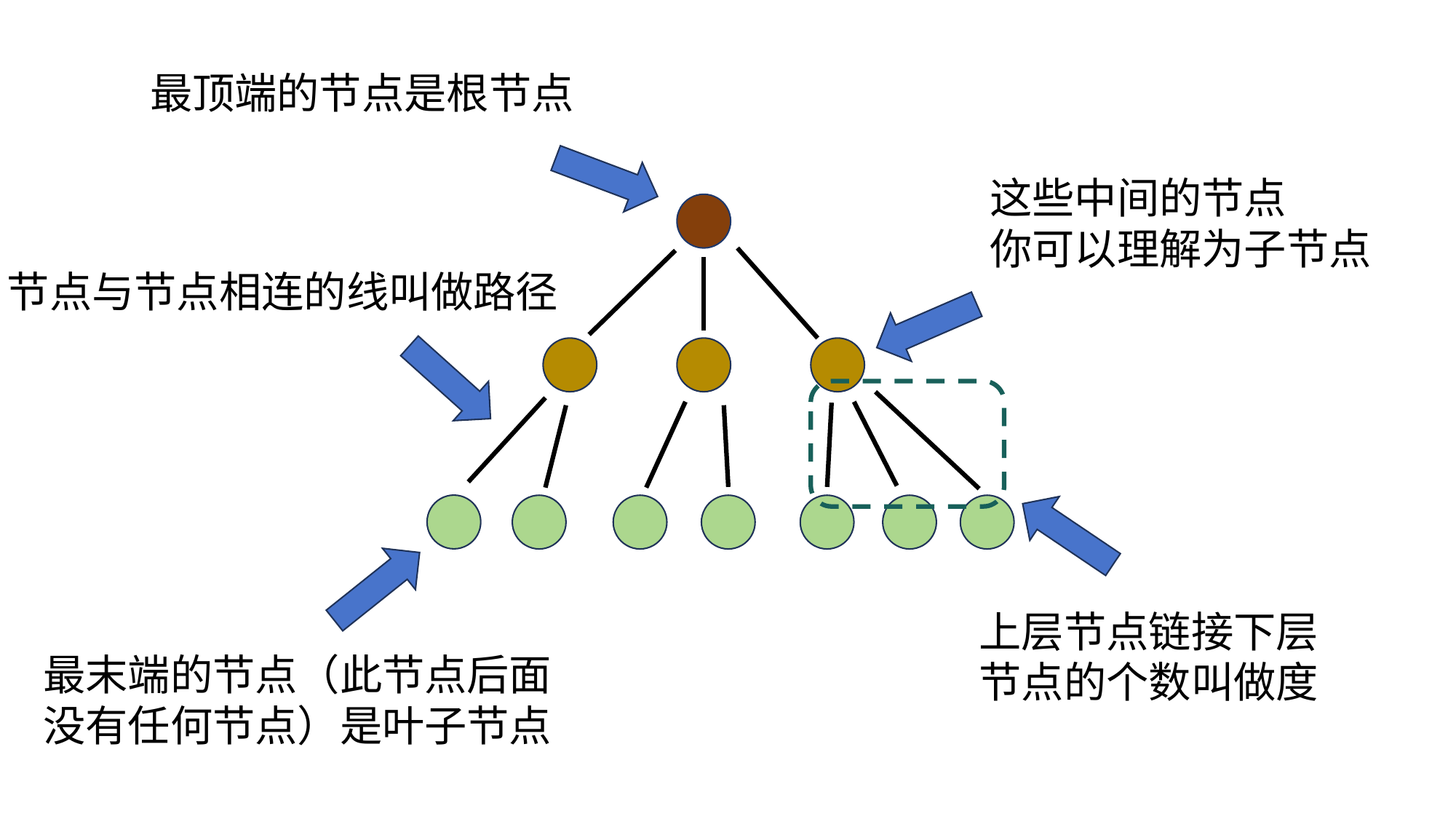

这个就是抽象后的树结构
你要是认识树状图
你就会发现他们是一样的
接下来我们来看一下树的一些概念
最顶端的节点是根节点

这些中间的节点
你可以理解为子节点

节点与节点相连的线叫做路径

上层节点链接下层节点的个数叫做度

最末端的节点（此节点后面没有任何节点）是叶子节点